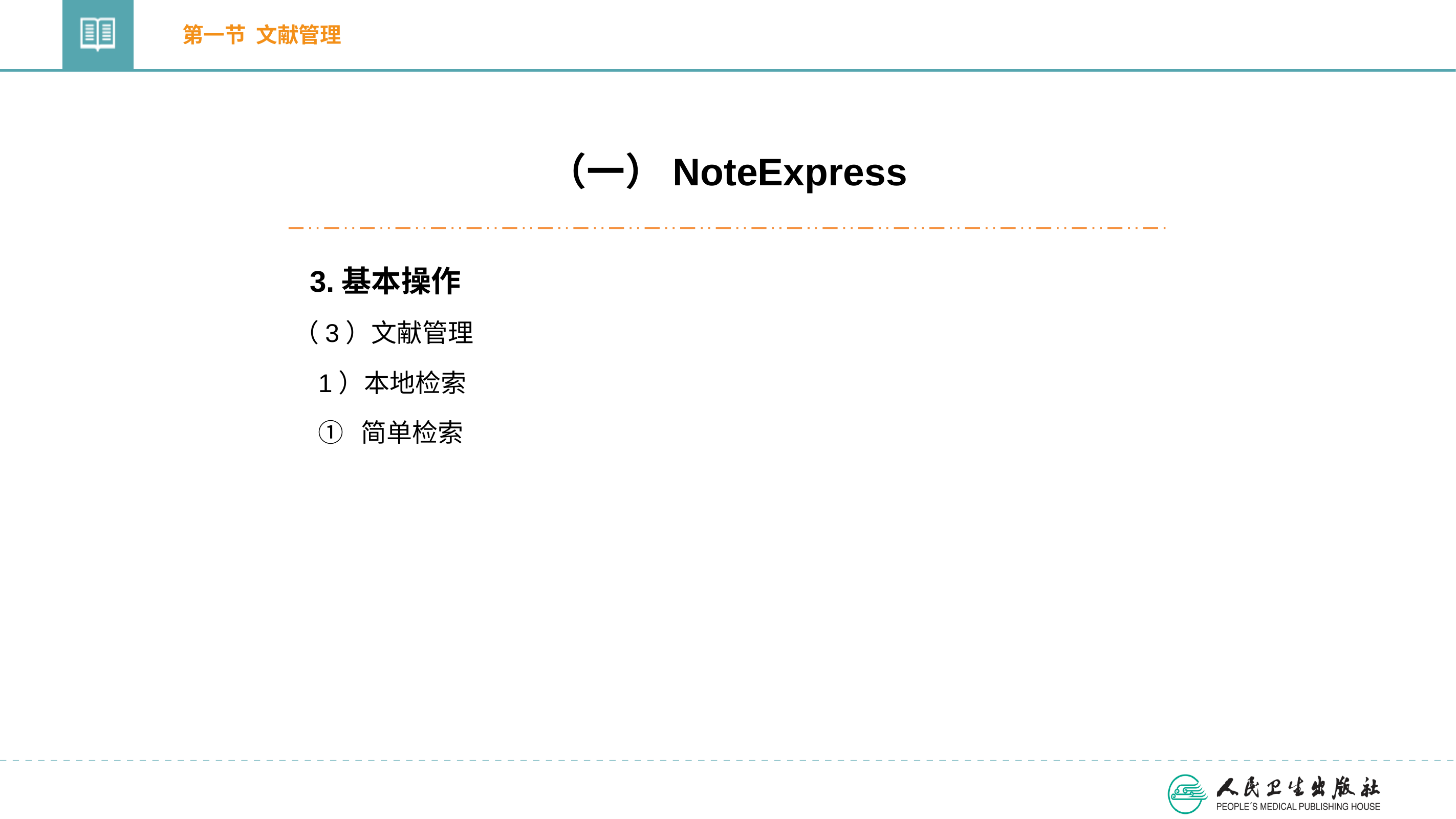

第一节  文献管理
（一）NoteExpress

3.基本操作
（3）文献管理
1）本地检索
①  简单检索